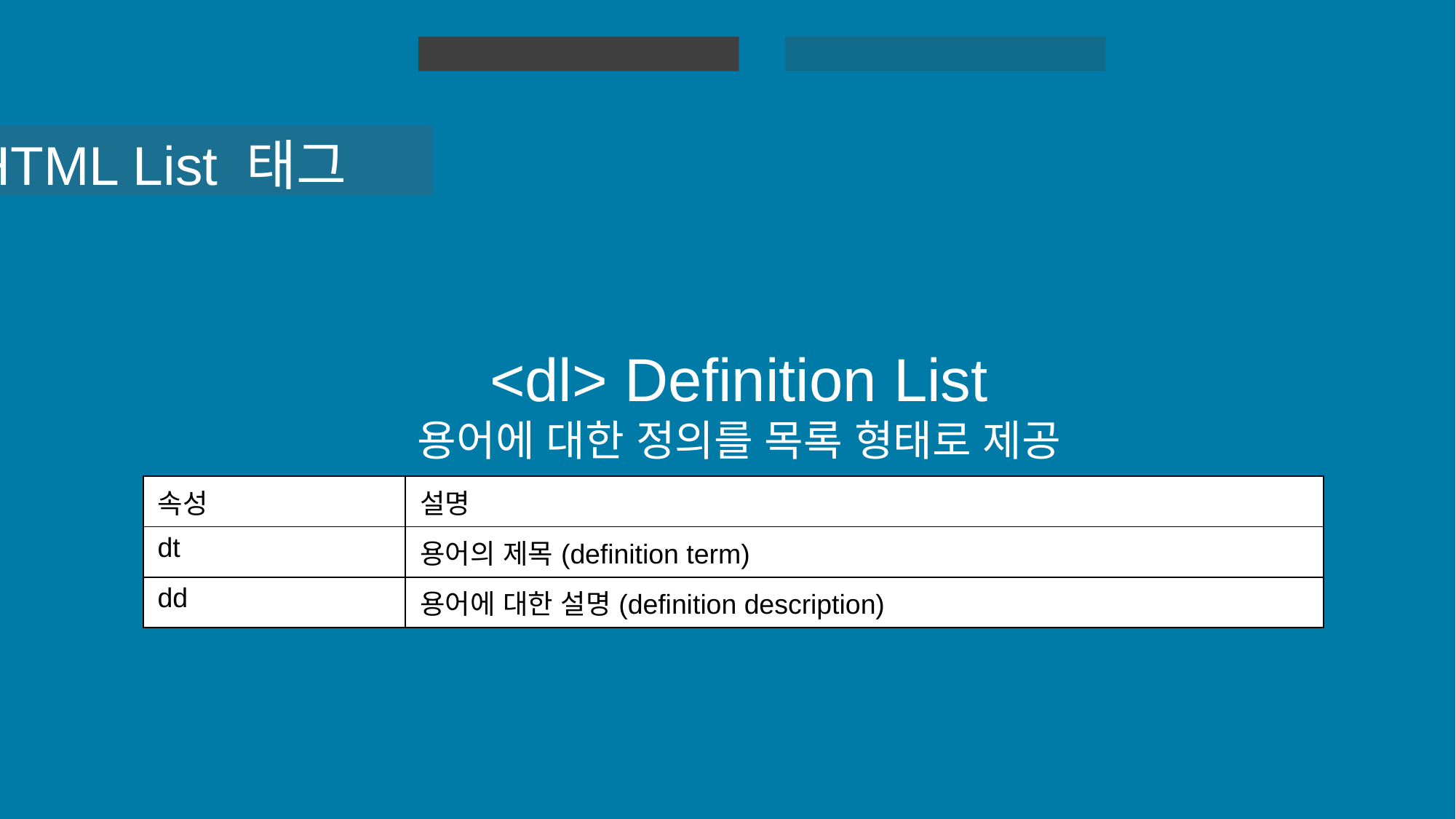

HTML 실습
HTML

HTML List 태그
<dl> Definition List
용어에 대한 정의를 목록 형태로 제공
| 속성 | 설명 |
| --- | --- |
| dt | 용어의 제목(definition term) |
| dd | 용어에 대한 설명(definition description) |